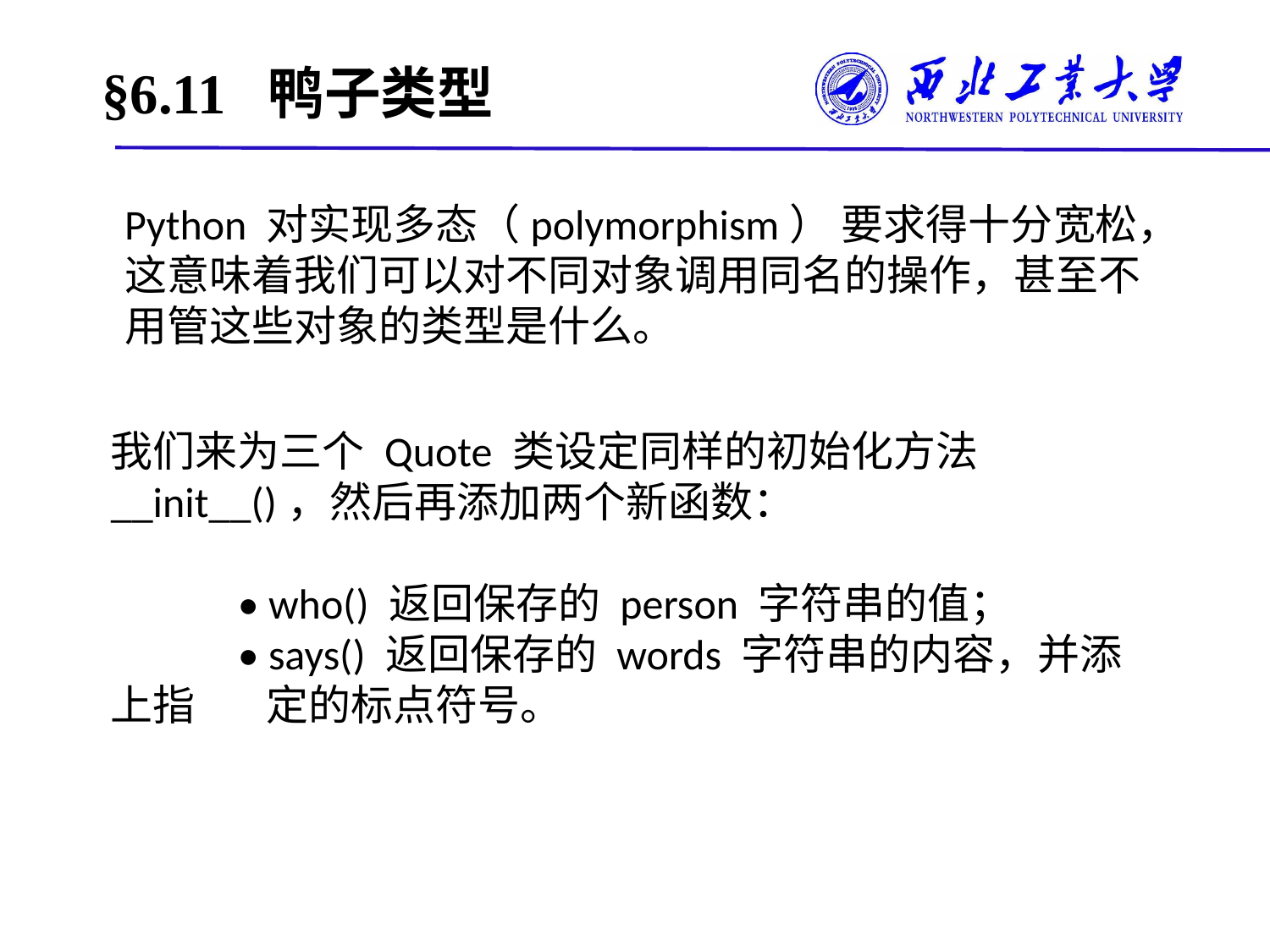

# §6.11  鸭子类型

Python 对实现多态（polymorphism） 要求得十分宽松，这意味着我们可以对不同对象调用同名的操作，甚至不用管这些对象的类型是什么。
我们来为三个 Quote 类设定同样的初始化方法 __init__()，然后再添加两个新函数：

	• who() 返回保存的 person 字符串的值；
	• says() 返回保存的 words 字符串的内容，并添上指	   定的标点符号。